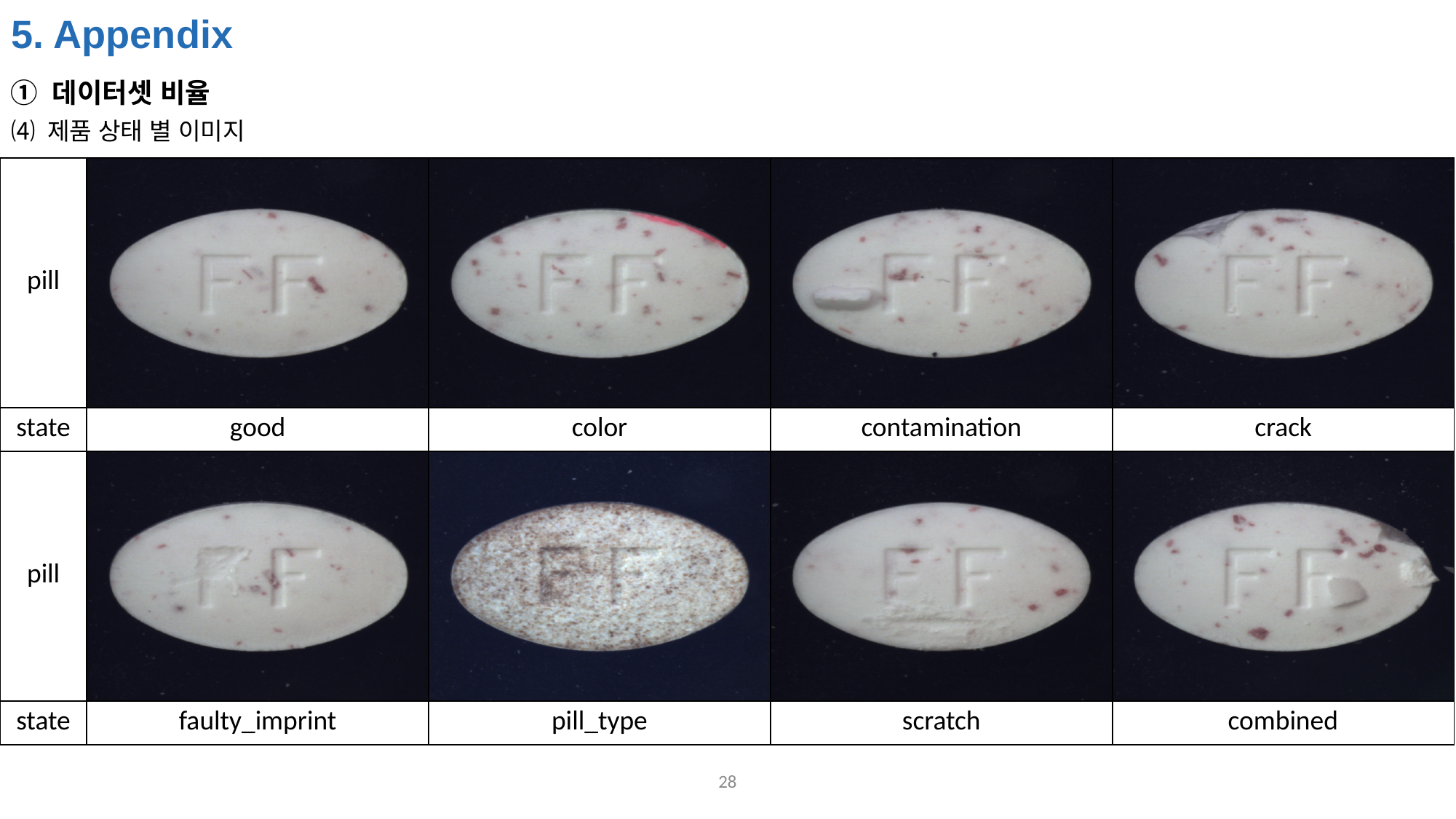

# 5. Appendix
① 데이터셋 비율
⑷ 제품 상태 별 이미지
| pill |  |  |  |  |
| --- | --- | --- | --- | --- |
| state | good | color | contamination | crack |
| pill |  |  |  |  |
| --- | --- | --- | --- | --- |
| state | faulty\_imprint | pill\_type | scratch | combined |
28